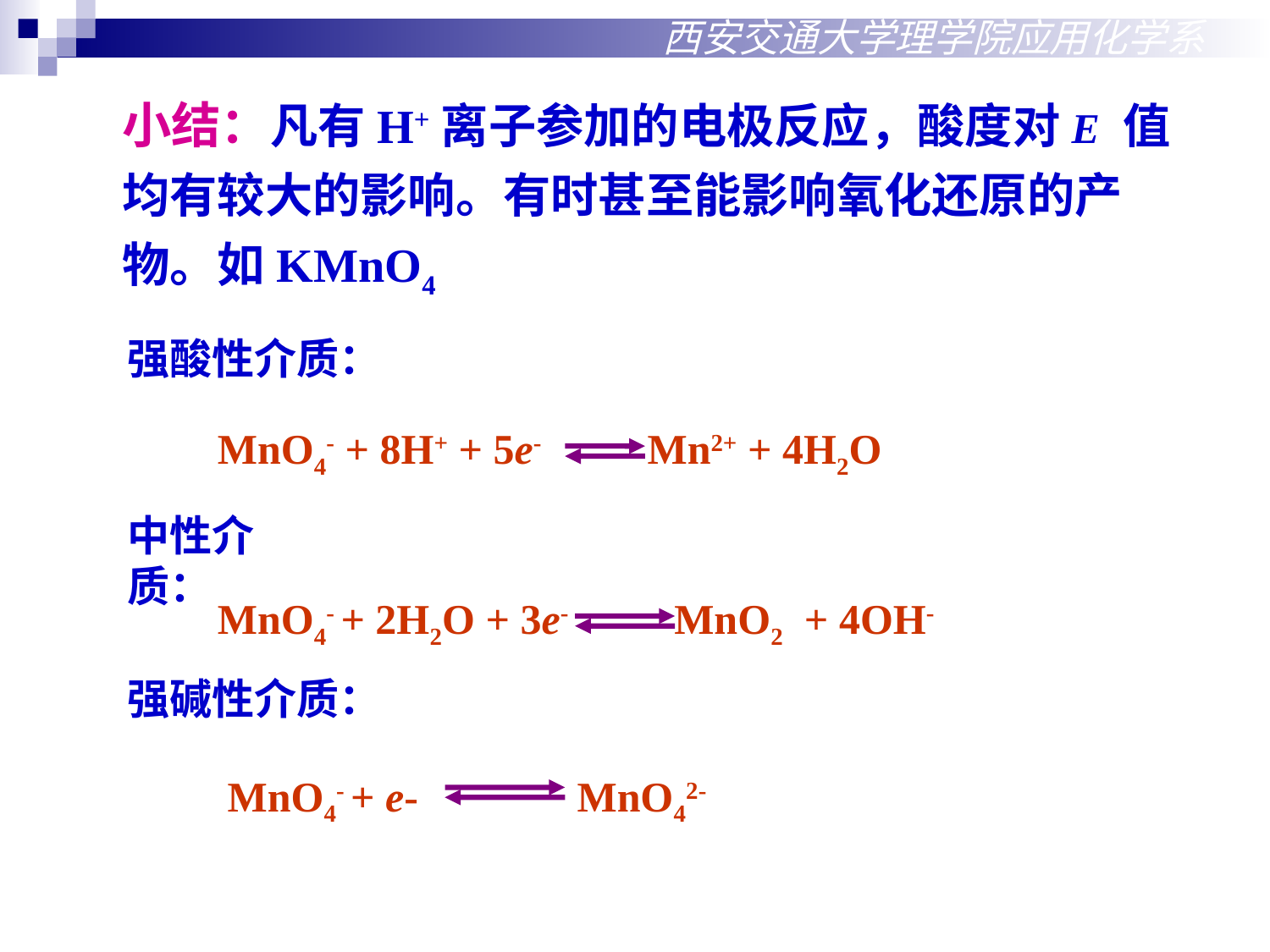

西安交通大学理学院应用化学系
小结：凡有H+离子参加的电极反应，酸度对E 值均有较大的影响。有时甚至能影响氧化还原的产物。如KMnO4
强酸性介质：
MnO4- + 8H+ + 5e-          Mn2+ + 4H2O

中性介质：
MnO4- + 2H2O + 3e-          MnO2  + 4OH-

强碱性介质：
MnO4- + e-               MnO42-